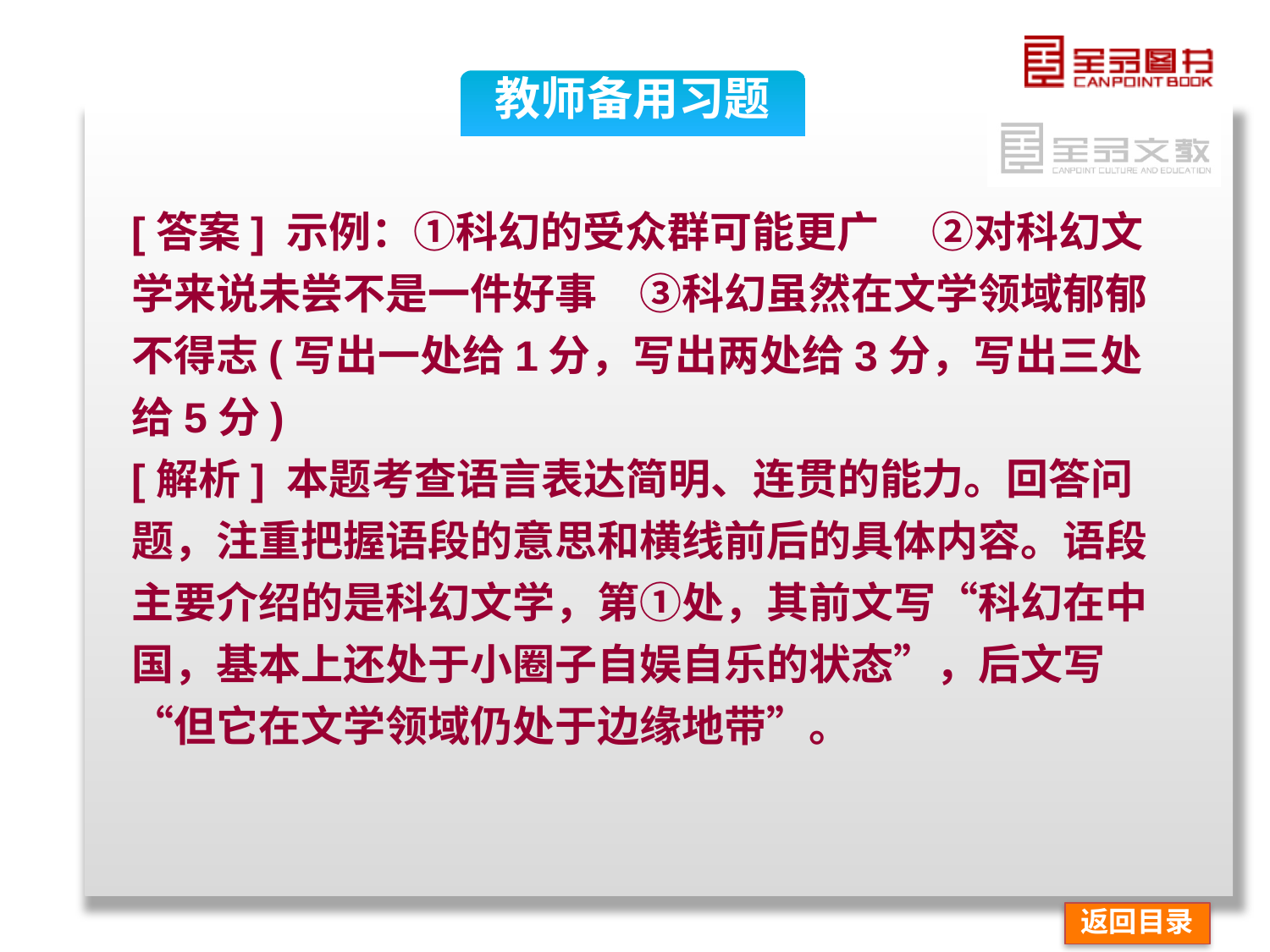

教师备用习题
[答案] 示例：①科幻的受众群可能更广　 ②对科幻文学来说未尝不是一件好事　③科幻虽然在文学领域郁郁不得志(写出一处给1分，写出两处给3分，写出三处给5分)
[解析] 本题考查语言表达简明、连贯的能力。回答问题，注重把握语段的意思和横线前后的具体内容。语段主要介绍的是科幻文学，第①处，其前文写“科幻在中国，基本上还处于小圈子自娱自乐的状态”，后文写“但它在文学领域仍处于边缘地带”。
返回目录